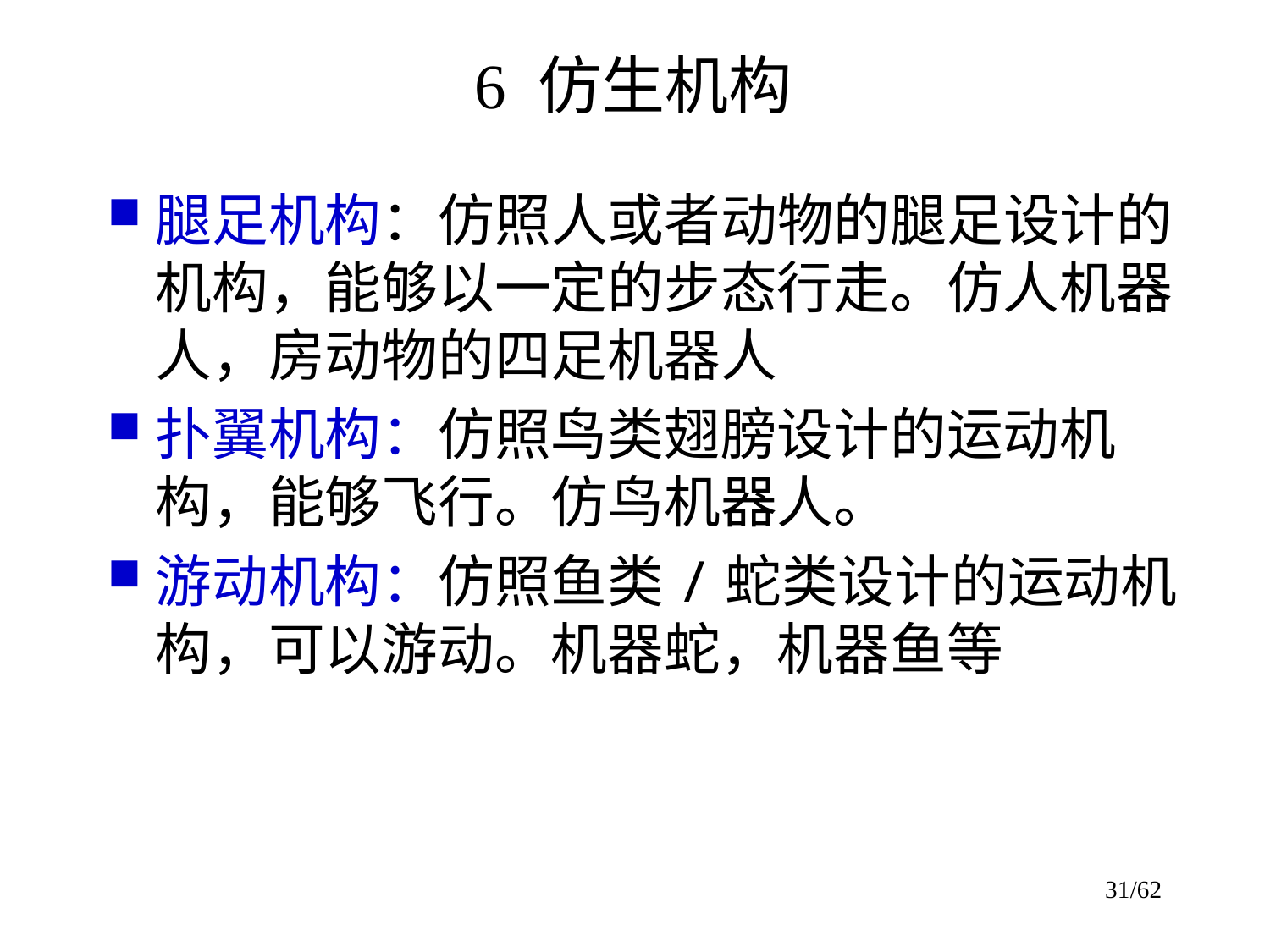

# 6 仿生机构
腿足机构：仿照人或者动物的腿足设计的机构，能够以一定的步态行走。仿人机器人，房动物的四足机器人
扑翼机构：仿照鸟类翅膀设计的运动机构，能够飞行。仿鸟机器人。
游动机构：仿照鱼类/蛇类设计的运动机构，可以游动。机器蛇，机器鱼等
31/62